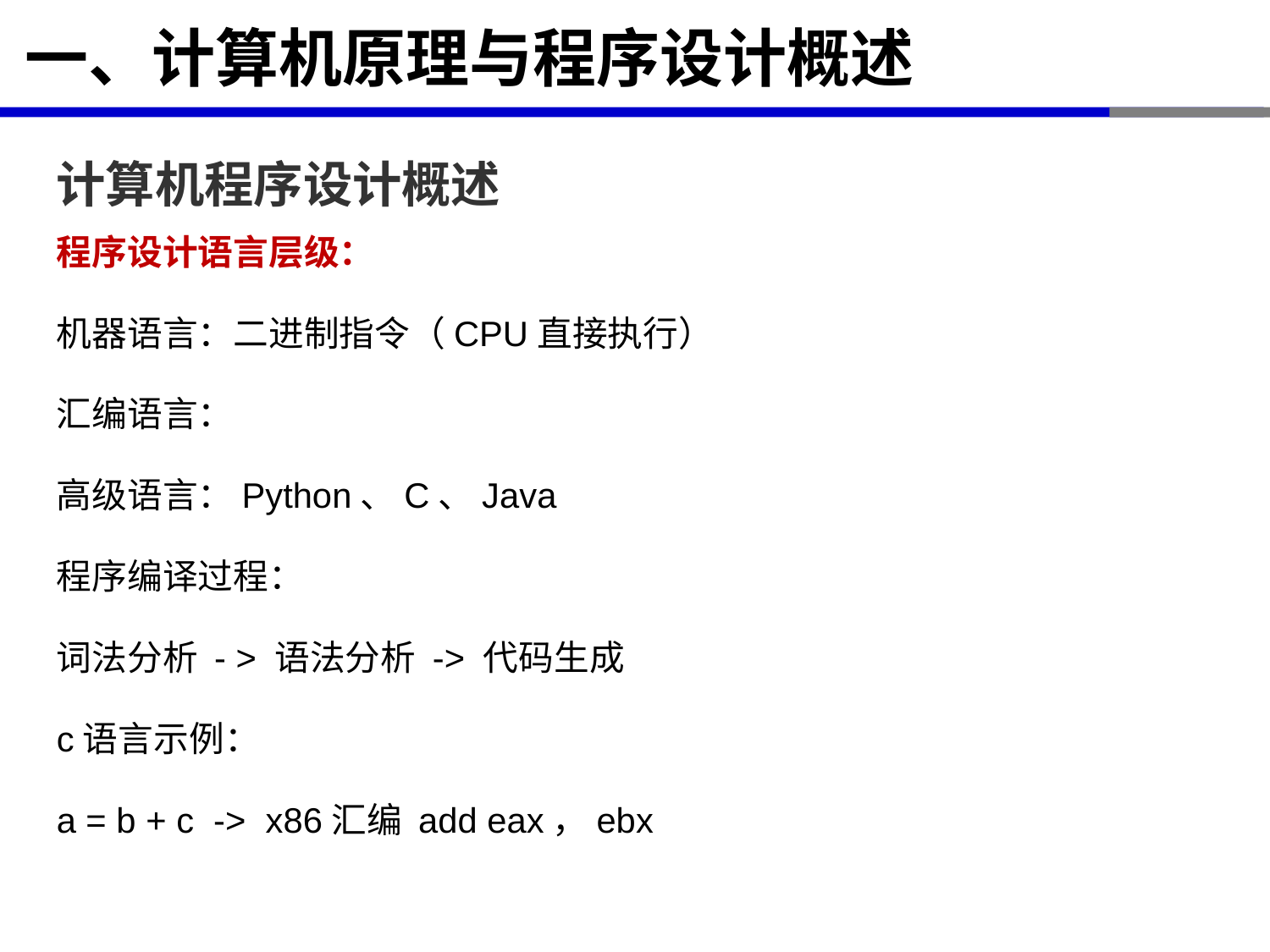

# 一、计算机原理与程序设计概述
计算机程序设计概述
程序设计语言层级：
机器语言：二进制指令（CPU直接执行）
汇编语言：
高级语言：Python、C、Java
程序编译过程：
词法分析 - > 语法分析 -> 代码生成
c语言示例：
a = b + c  ->  x86汇编 add eax，ebx